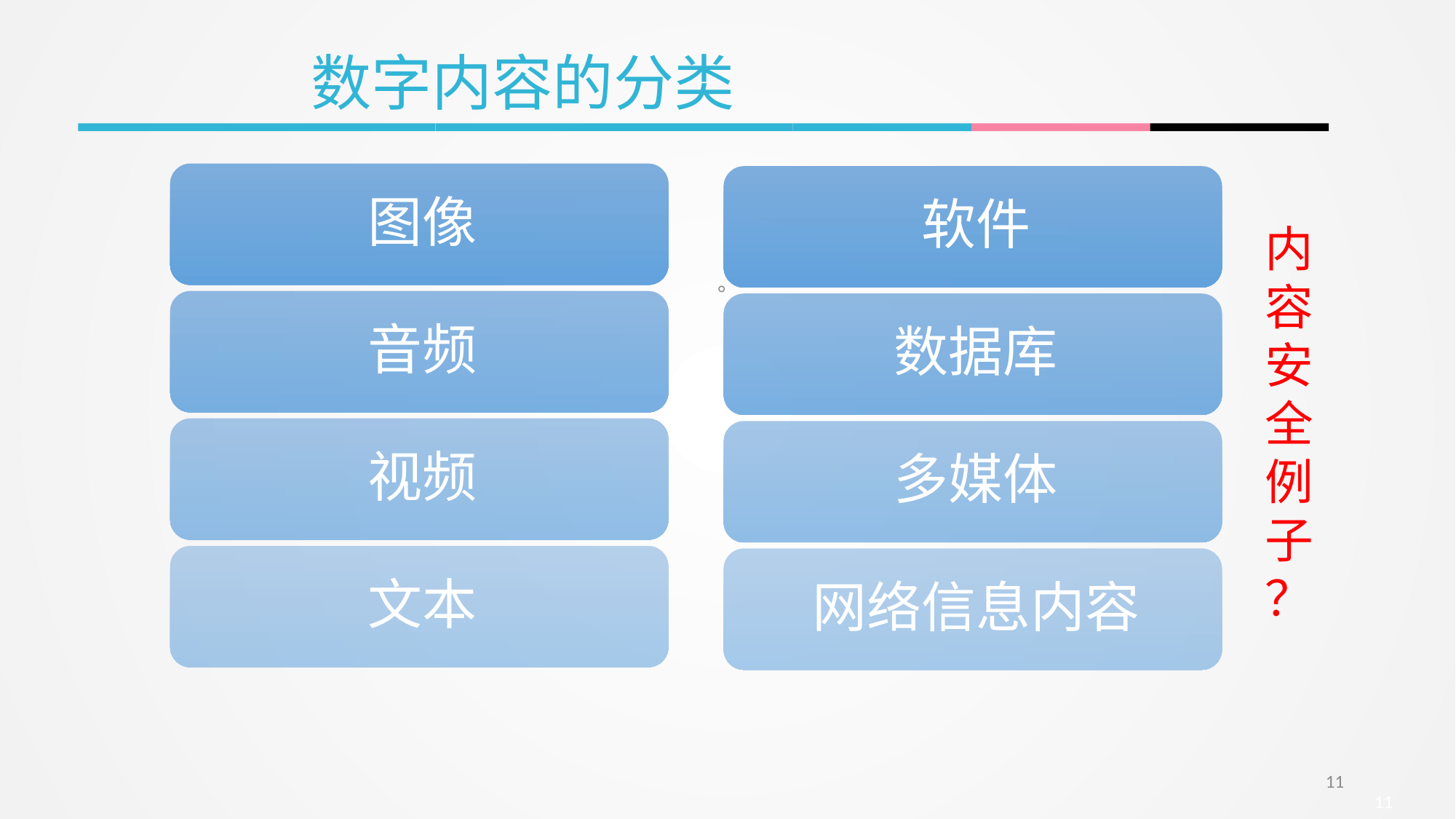

数字内容的分类

图像
音频
视频
文本
软件
数据库
多媒体
网络信息内容
内容安全例子？
。

11
11